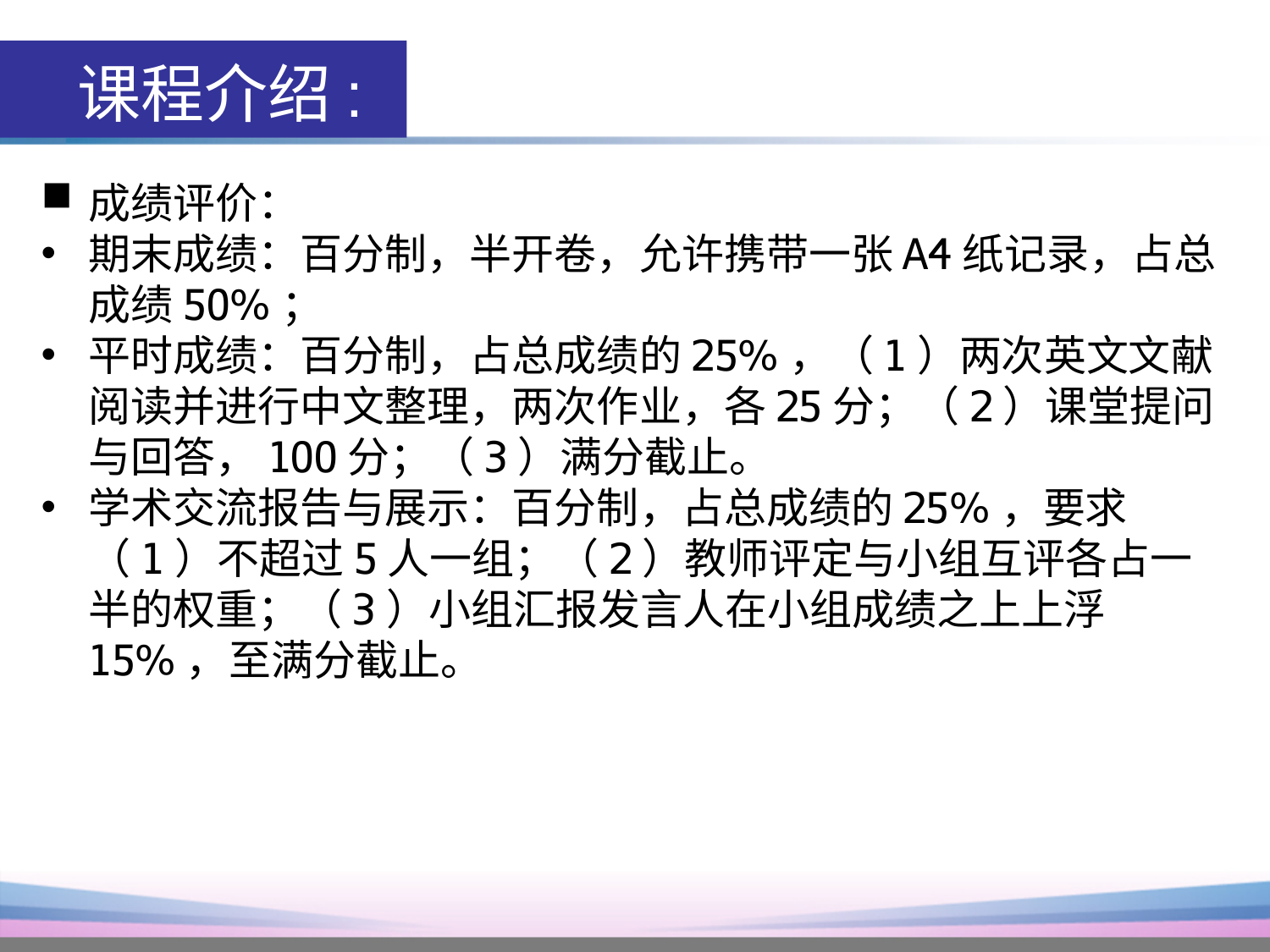

课程介绍:
成绩评价：
期末成绩：百分制，半开卷，允许携带一张A4纸记录，占总成绩50%；
平时成绩：百分制，占总成绩的25%，（1）两次英文文献阅读并进行中文整理，两次作业，各25分；（2）课堂提问与回答，100分；（3）满分截止。
学术交流报告与展示：百分制，占总成绩的25%，要求（1）不超过5人一组；（2）教师评定与小组互评各占一半的权重；（3）小组汇报发言人在小组成绩之上上浮15%，至满分截止。